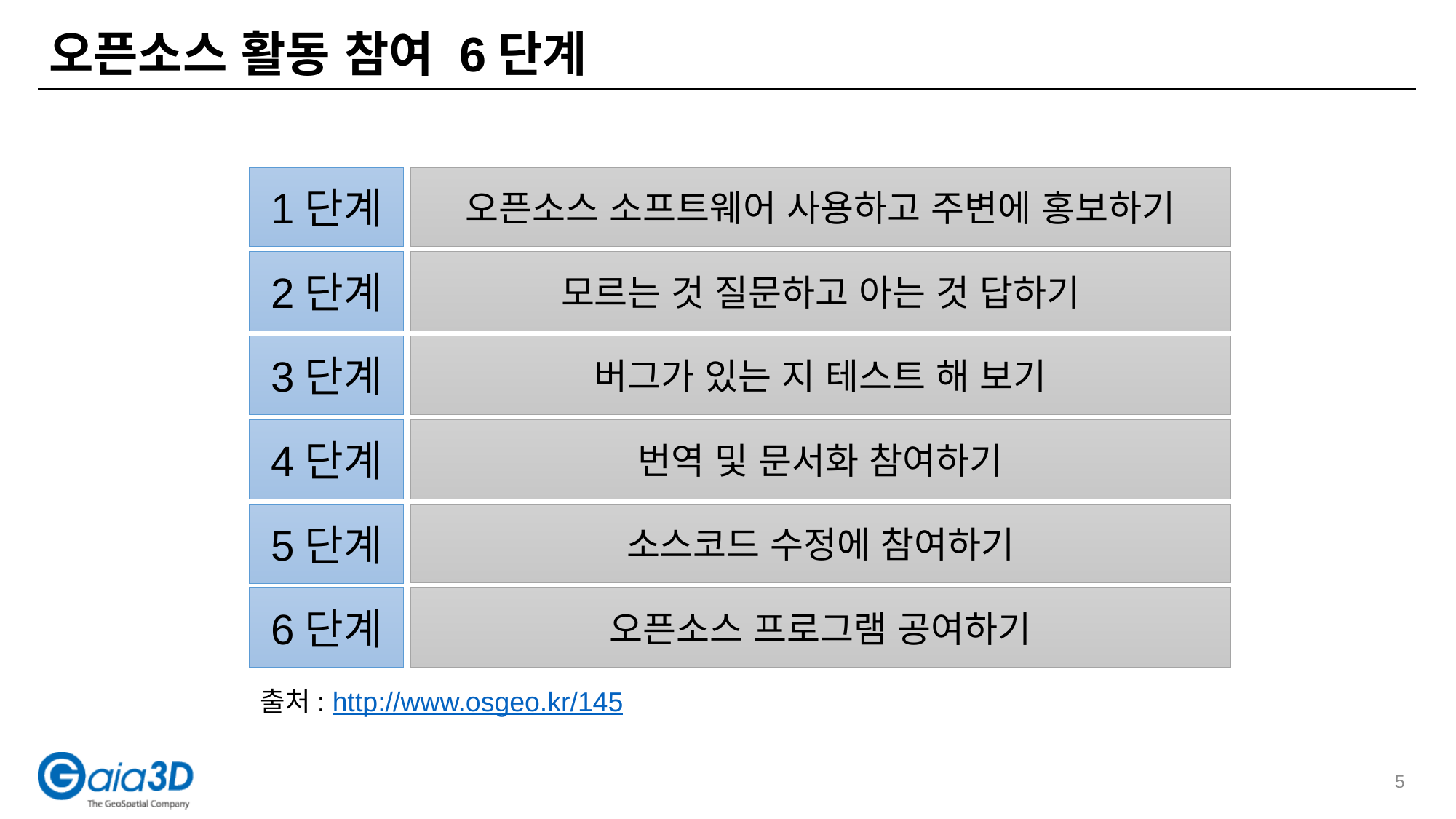

# 오픈소스 활동 참여 6단계
1단계
오픈소스 소프트웨어 사용하고 주변에 홍보하기
2단계
모르는 것 질문하고 아는 것 답하기
3단계
버그가 있는 지 테스트 해 보기
4단계
번역 및 문서화 참여하기
소스코드 수정에 참여하기
5단계
6단계
오픈소스 프로그램 공여하기
출처: http://www.osgeo.kr/145
5